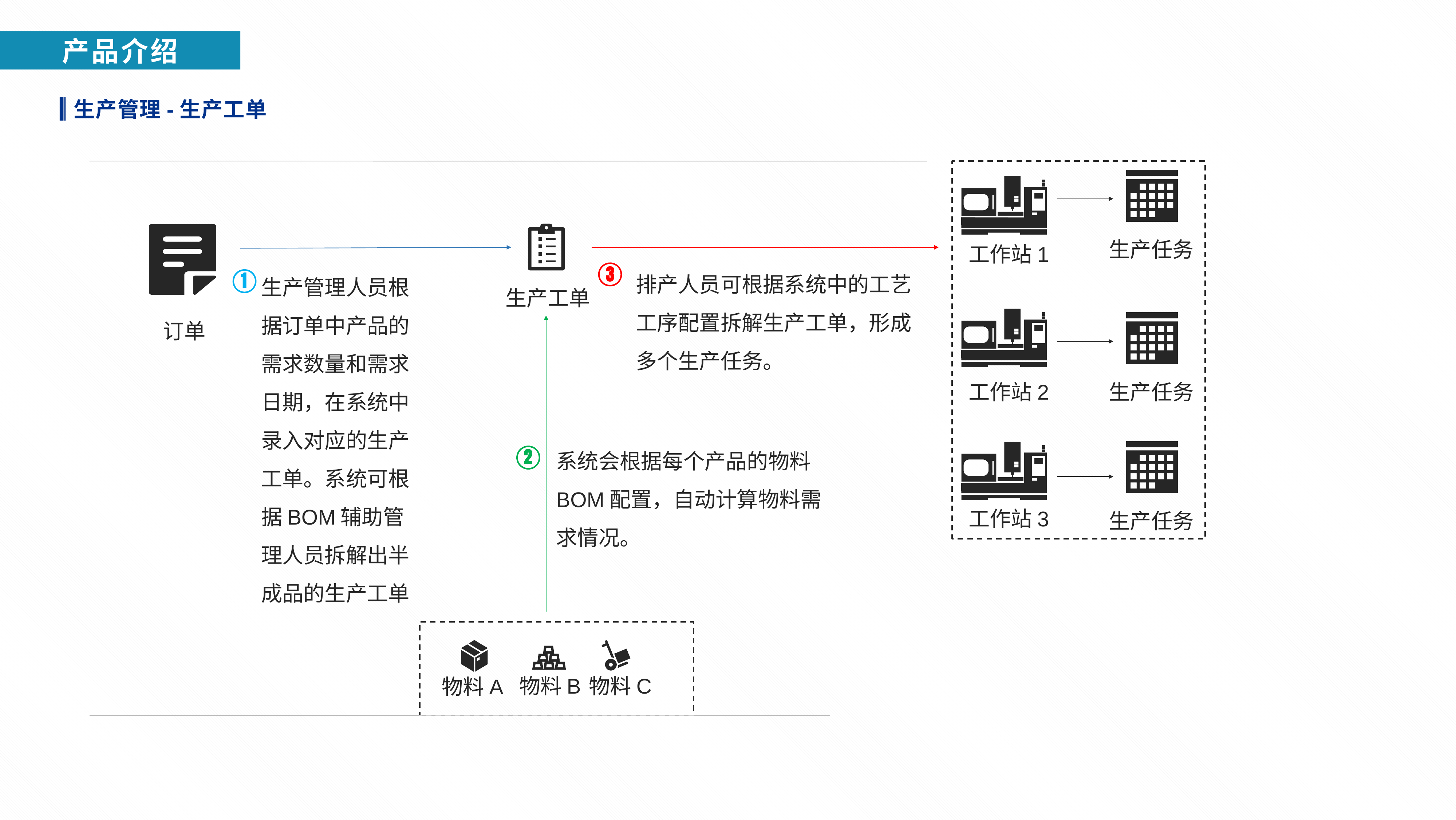

产品介绍
生产管理-生产工单

订单
生产任务

工作站1
排产人员可根据系统中的工艺工序配置拆解生产工单，形成多个生产任务。
生产管理人员根据订单中产品的需求数量和需求日期，在系统中录入对应的生产工单。系统可根据BOM辅助管理人员拆解出半成品的生产工单
3

1

生产工单

工作站2
生产任务
系统会根据每个产品的物料BOM配置，自动计算物料需求情况。

2

工作站3
生产任务

物料B
物料C
物料A